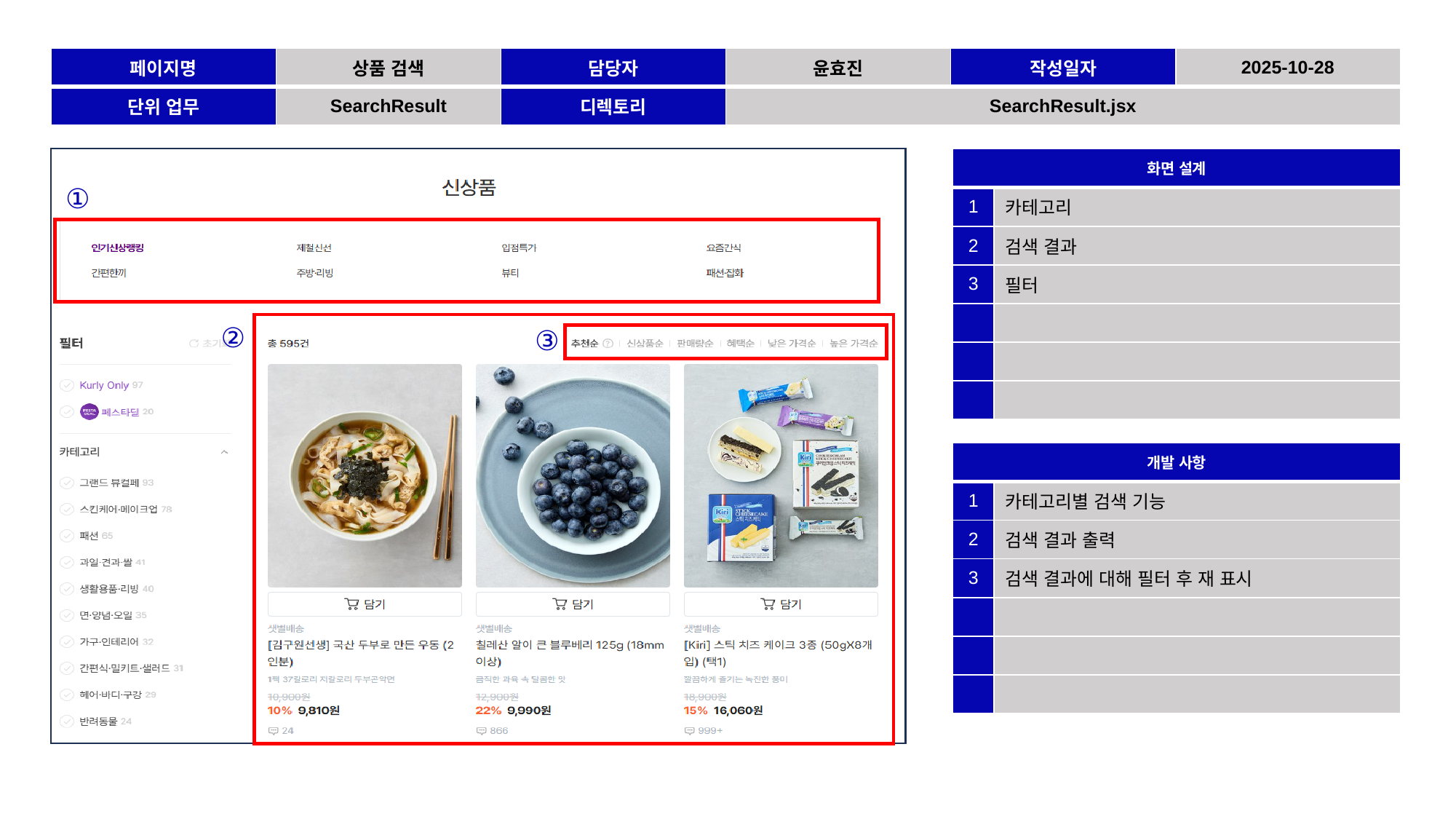

| 페이지명 | 상품 검색 | 담당자 | 윤효진 | 작성일자 | 2025-10-28 |
| --- | --- | --- | --- | --- | --- |
| 단위 업무 | SearchResult | 디렉토리 | SearchResult.jsx |  |  |
| 화면 설계 |  |
| --- | --- |
| 1 | 카테고리 |
| 2 | 검색 결과 |
| 3 | 필터 |
|  |  |
|  |  |
|  |  |

①

②

③

| 개발 사항 |  |
| --- | --- |
| 1 | 카테고리별 검색 기능 |
| 2 | 검색 결과 출력 |
| 3 | 검색 결과에 대해 필터 후 재 표시 |
|  |  |
|  |  |
|  |  |